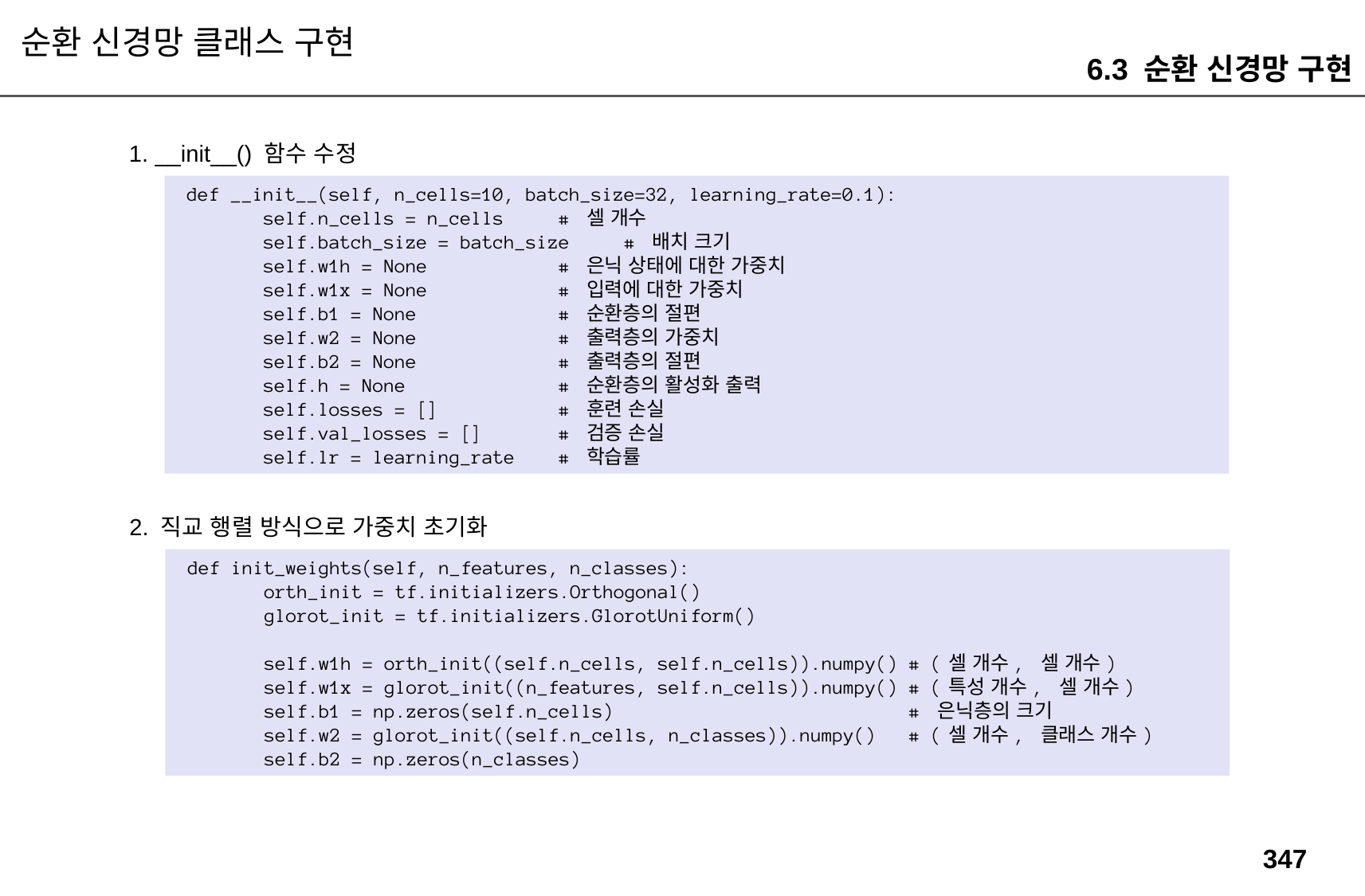

순환 신경망 클래스 구현
6.3 순환 신경망 구현
1. __init__() 함수 수정
 def __init__(self, n_cells=10, batch_size=32, learning_rate=0.1):
        self.n_cells = n_cells     # 셀 개수
        self.batch_size = batch_size     # 배치 크기
        self.w1h = None            # 은닉 상태에 대한 가중치
        self.w1x = None            # 입력에 대한 가중치
        self.b1 = None             # 순환층의 절편
        self.w2 = None             # 출력층의 가중치
        self.b2 = None             # 출력층의 절편
        self.h = None              # 순환층의 활성화 출력
        self.losses = []           # 훈련 손실
        self.val_losses = []       # 검증 손실
        self.lr = learning_rate    # 학습률
2. 직교 행렬 방식으로 가중치 초기화
 def init_weights(self, n_features, n_classes):
        orth_init = tf.initializers.Orthogonal()
        glorot_init = tf.initializers.GlorotUniform()

        self.w1h = orth_init((self.n_cells, self.n_cells)).numpy() # (셀 개수, 셀 개수)
        self.w1x = glorot_init((n_features, self.n_cells)).numpy() # (특성 개수, 셀 개수)
        self.b1 = np.zeros(self.n_cells)                           # 은닉층의 크기
        self.w2 = glorot_init((self.n_cells, n_classes)).numpy()   # (셀 개수, 클래스 개수)
        self.b2 = np.zeros(n_classes)